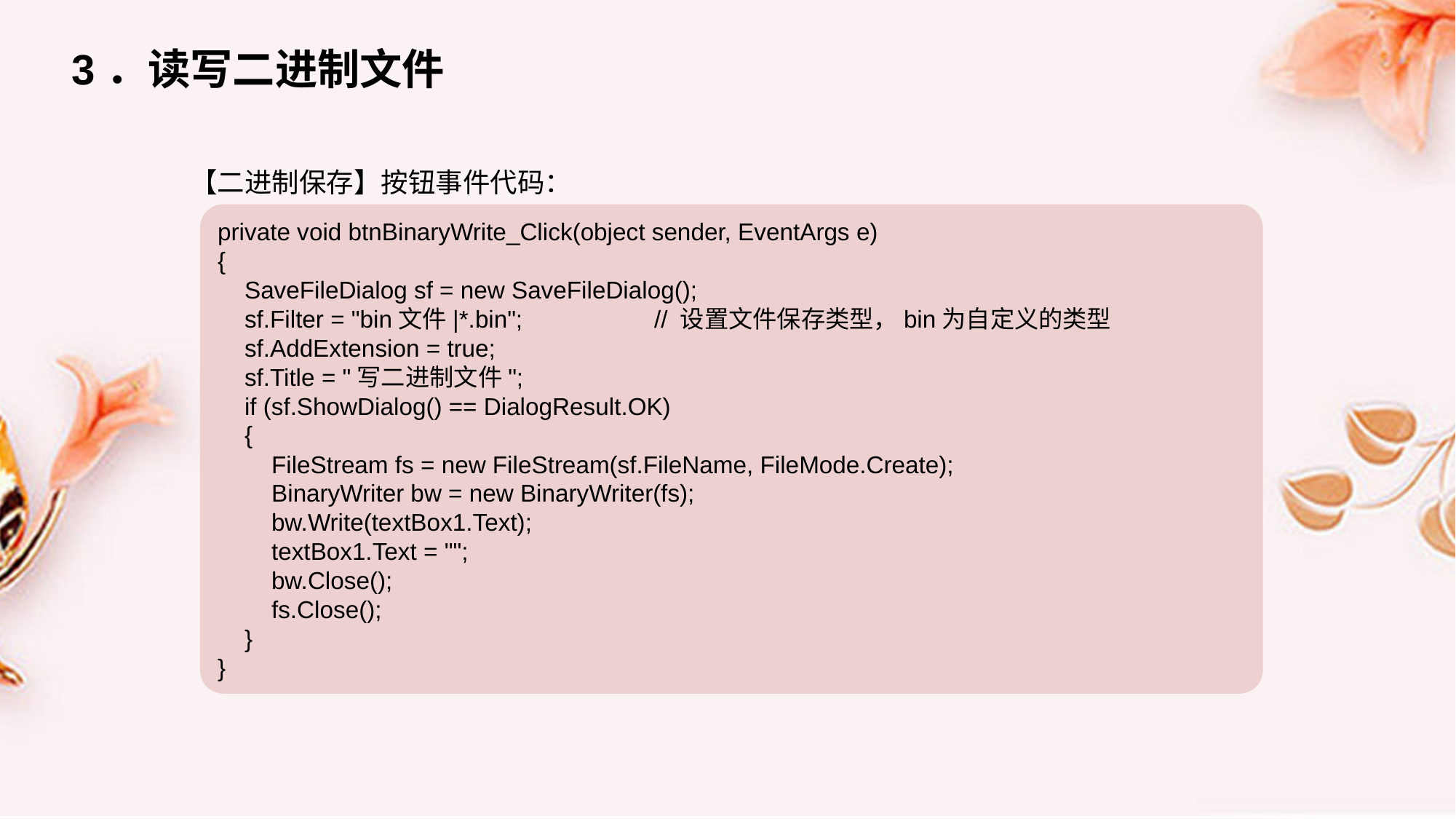

3．读写二进制文件
【二进制保存】按钮事件代码：
private void btnBinaryWrite_Click(object sender, EventArgs e)
{
    SaveFileDialog sf = new SaveFileDialog();
    sf.Filter = "bin文件|*.bin";                	// 设置文件保存类型，bin为自定义的类型
    sf.AddExtension = true;
    sf.Title = "写二进制文件";
    if (sf.ShowDialog() == DialogResult.OK)
    {
        FileStream fs = new FileStream(sf.FileName, FileMode.Create);
        BinaryWriter bw = new BinaryWriter(fs);
        bw.Write(textBox1.Text);
        textBox1.Text = "";
        bw.Close();
        fs.Close();
    }
}